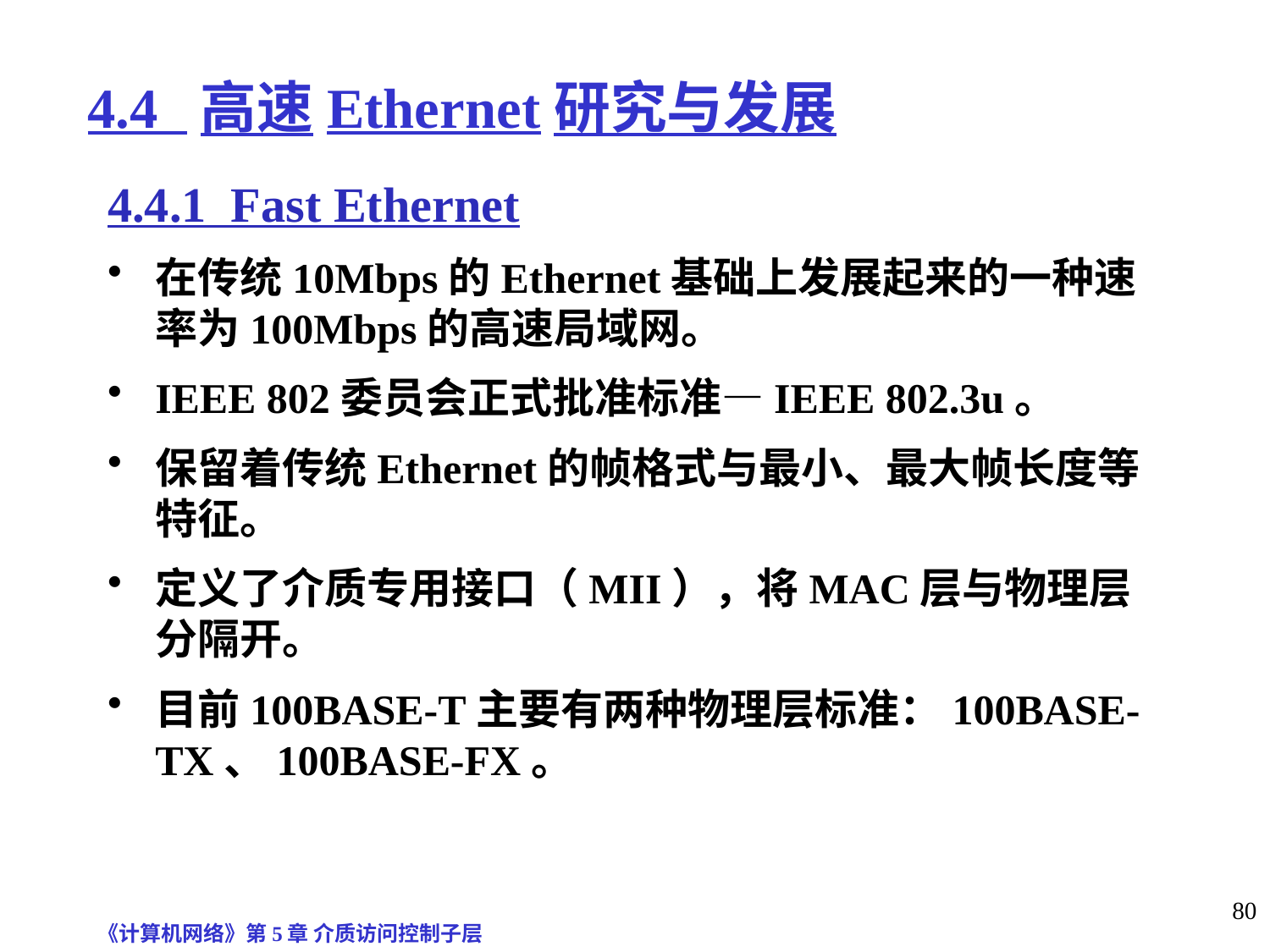

# 4.4  高速Ethernet研究与发展
4.4.1  Fast Ethernet
在传统10Mbps的Ethernet基础上发展起来的一种速率为100Mbps的高速局域网。
IEEE 802委员会正式批准标准—IEEE 802.3u。
保留着传统Ethernet的帧格式与最小、最大帧长度等特征。
定义了介质专用接口（MII），将MAC层与物理层分隔开。
目前100BASE-T主要有两种物理层标准：100BASE-TX、100BASE-FX。

《计算机网络》第5章 介质访问控制子层
80